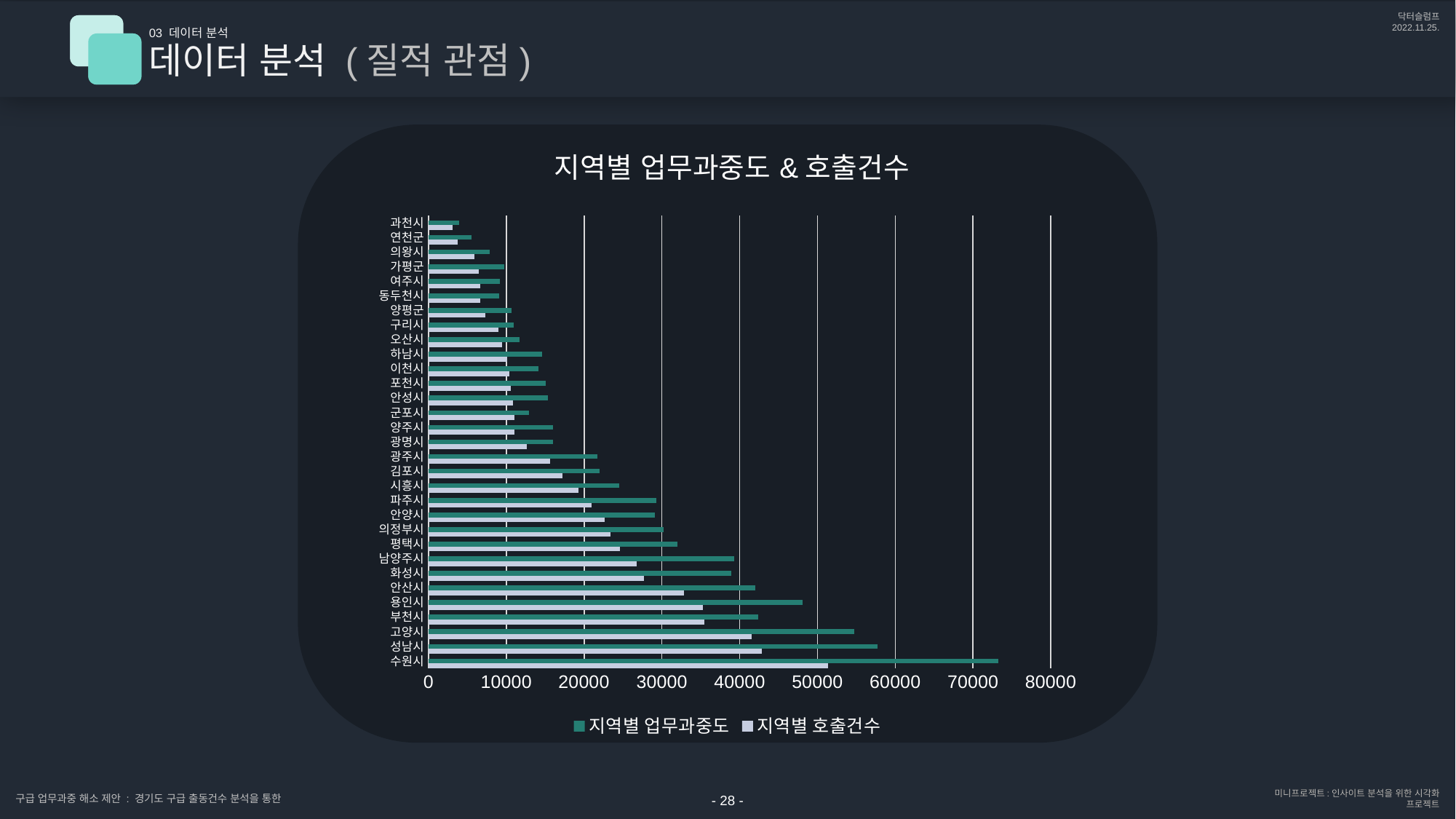

03 데이터 분석

데이터 분석 (질적 관점)

### Chart: 지역별 업무과중도&호출건수

| Category | 지역별 호출건수 | 지역별 업무과중도 | 열1 |
|---|---|---|---|
| 수원시 | 51322.0 | 73219.7632 | None |
| 성남시 | 42876.0 | 57763.9648 | None |
| 고양시 | 41576.0 | 54702.384 | None |
| 부천시 | 35474.0 | 42370.832 | None |
| 용인시 | 35283.0 | 48129.456 | None |
| 안산시 | 32835.0 | 41979.0416 | None |
| 화성시 | 27718.0 | 38945.9295999999 | None |
| 남양주시 | 26802.0 | 39318.3488 | None |
| 평택시 | 24628.0 | 32010.7168 | None |
| 의정부시 | 23414.0 | 30192.2608 | None |
| 안양시 | 22660.0 | 29124.0544 | None |
| 파주시 | 20972.0 | 29257.3792 | None |
| 시흥시 | 19287.0 | 24527.9824 | None |
| 김포시 | 17209.0 | 21960.232 | None |
| 광주시 | 15621.0 | 21676.4112 | None |
| 광명시 | 12627.0 | 16015.0271999999 | None |
| 양주시 | 11045.0 | 16039.872 | None |
| 군포시 | 11035.0 | 12903.9328 | None |
| 안성시 | 10879.0 | 15327.5392 | None |
| 포천시 | 10600.0 | 15092.6207999999 | None |
| 이천시 | 10416.0 | 14169.2608 | None |
| 하남시 | 10092.0 | 14559.776 | None |
| 오산시 | 9427.0 | 11730.4864 | None |
| 구리시 | 9031.0 | 10966.4095999999 | None |
| 양평군 | 7270.0 | 10657.2448 | None |
| 동두천시 | 6693.0 | 9091.0672 | None |
| 여주시 | 6629.0 | 9179.05439999999 | None |
| 가평군 | 6489.0 | 9751.1296 | None |
| 의왕시 | 5911.0 | 7824.79199999999 | None |
| 연천군 | 3792.0 | 5555.15039999999 | None |
| 과천시 | 3122.0 | 3952.0672 | None |
- 28 -